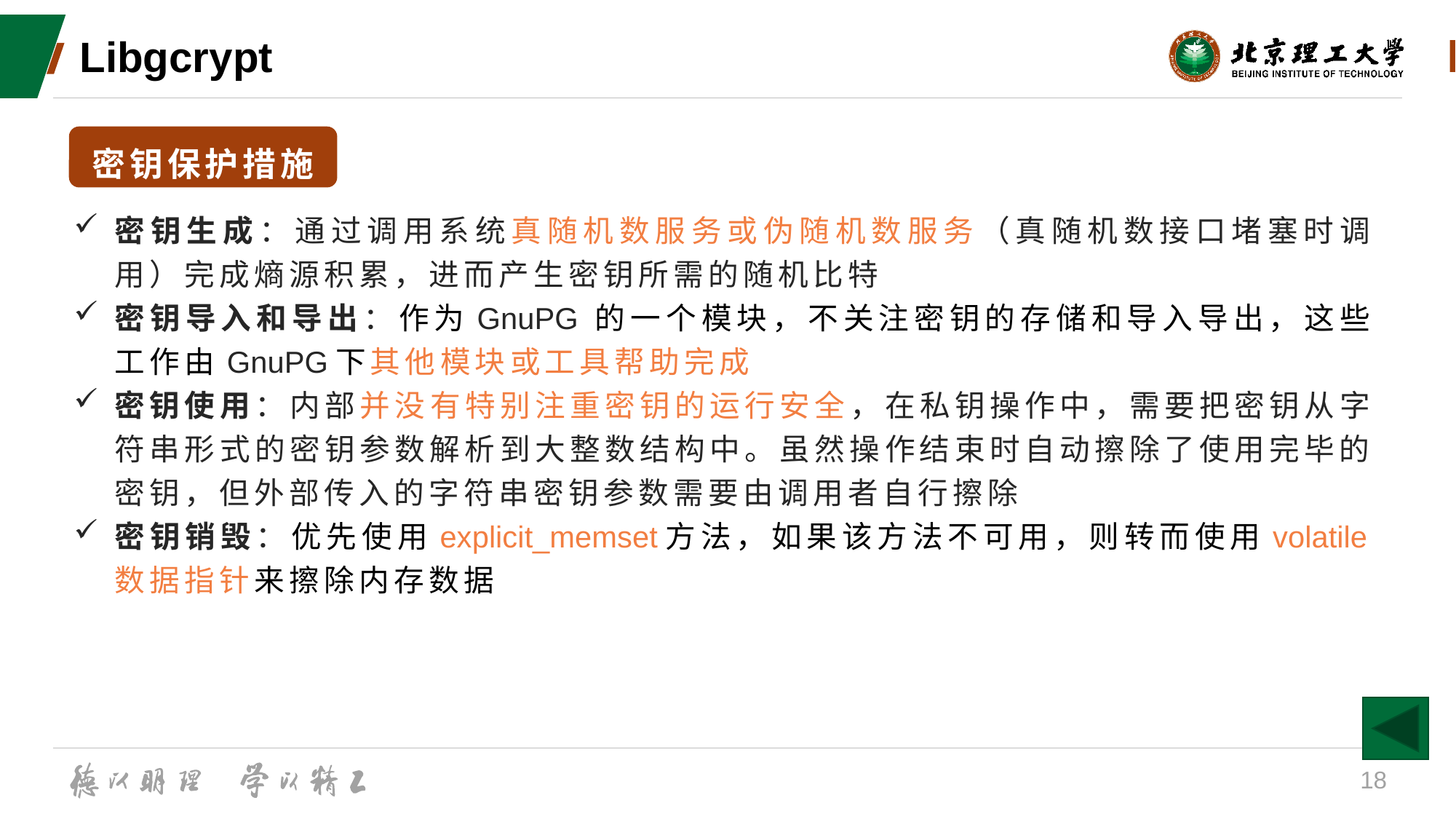

# Libgcrypt
密钥保护措施
密钥生成：通过调用系统真随机数服务或伪随机数服务（真随机数接口堵塞时调用）完成熵源积累，进而产生密钥所需的随机比特
密钥导入和导出：作为GnuPG 的一个模块，不关注密钥的存储和导入导出，这些工作由GnuPG下其他模块或工具帮助完成
密钥使用：内部并没有特别注重密钥的运行安全，在私钥操作中，需要把密钥从字符串形式的密钥参数解析到大整数结构中。虽然操作结束时自动擦除了使用完毕的密钥，但外部传入的字符串密钥参数需要由调用者自行擦除
密钥销毁：优先使用explicit_memset方法，如果该方法不可用，则转而使用volatile数据指针来擦除内存数据